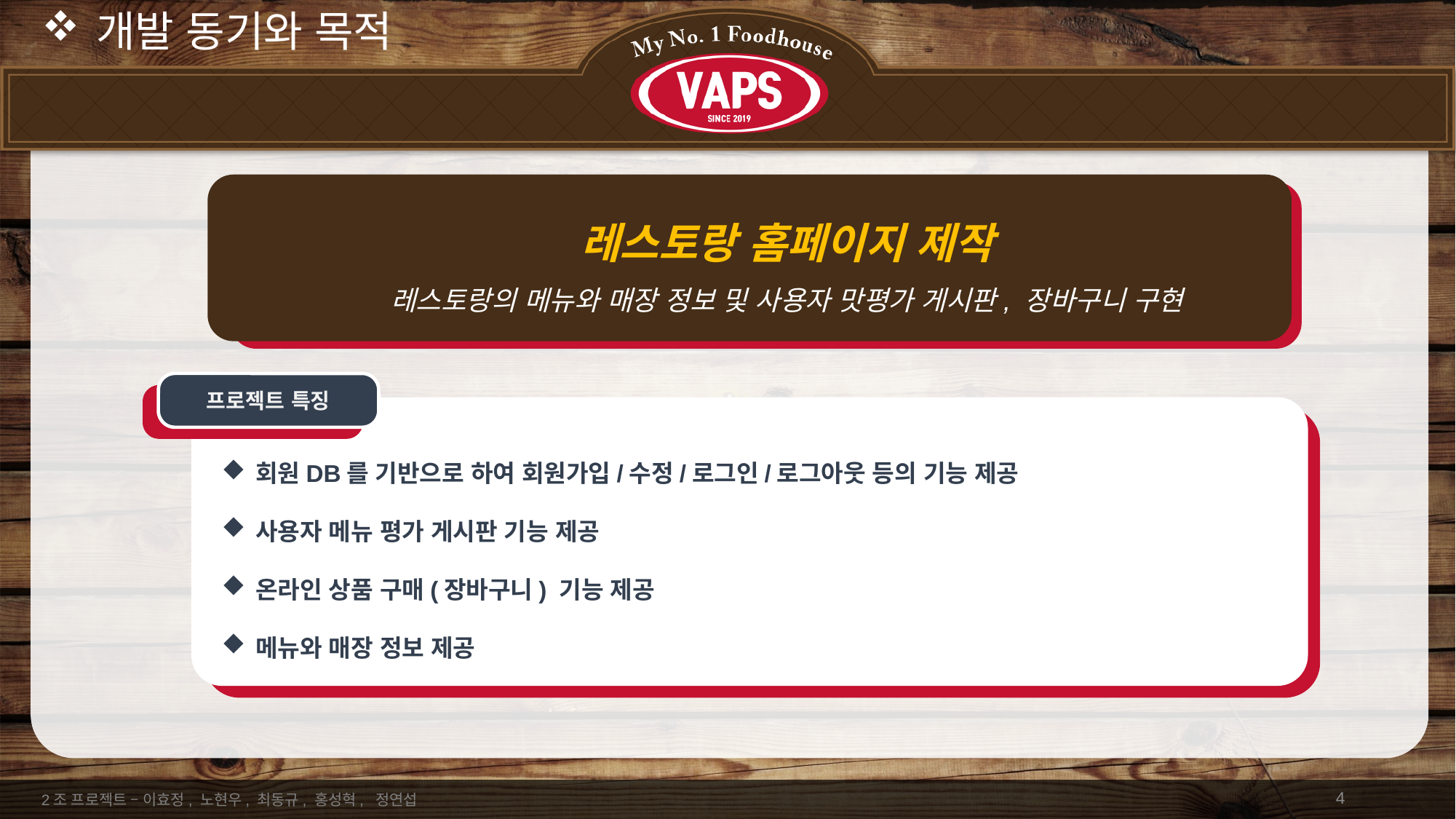

# 개발 동기와 목적
레스토랑 홈페이지 제작
레스토랑의 메뉴와 매장 정보 및 사용자 맛평가 게시판, 장바구니 구현

프로젝트 특징

회원DB를 기반으로 하여 회원가입/수정/로그인/로그아웃 등의 기능 제공
사용자 메뉴 평가 게시판 기능 제공
온라인 상품 구매(장바구니) 기능 제공
메뉴와 매장 정보 제공

4